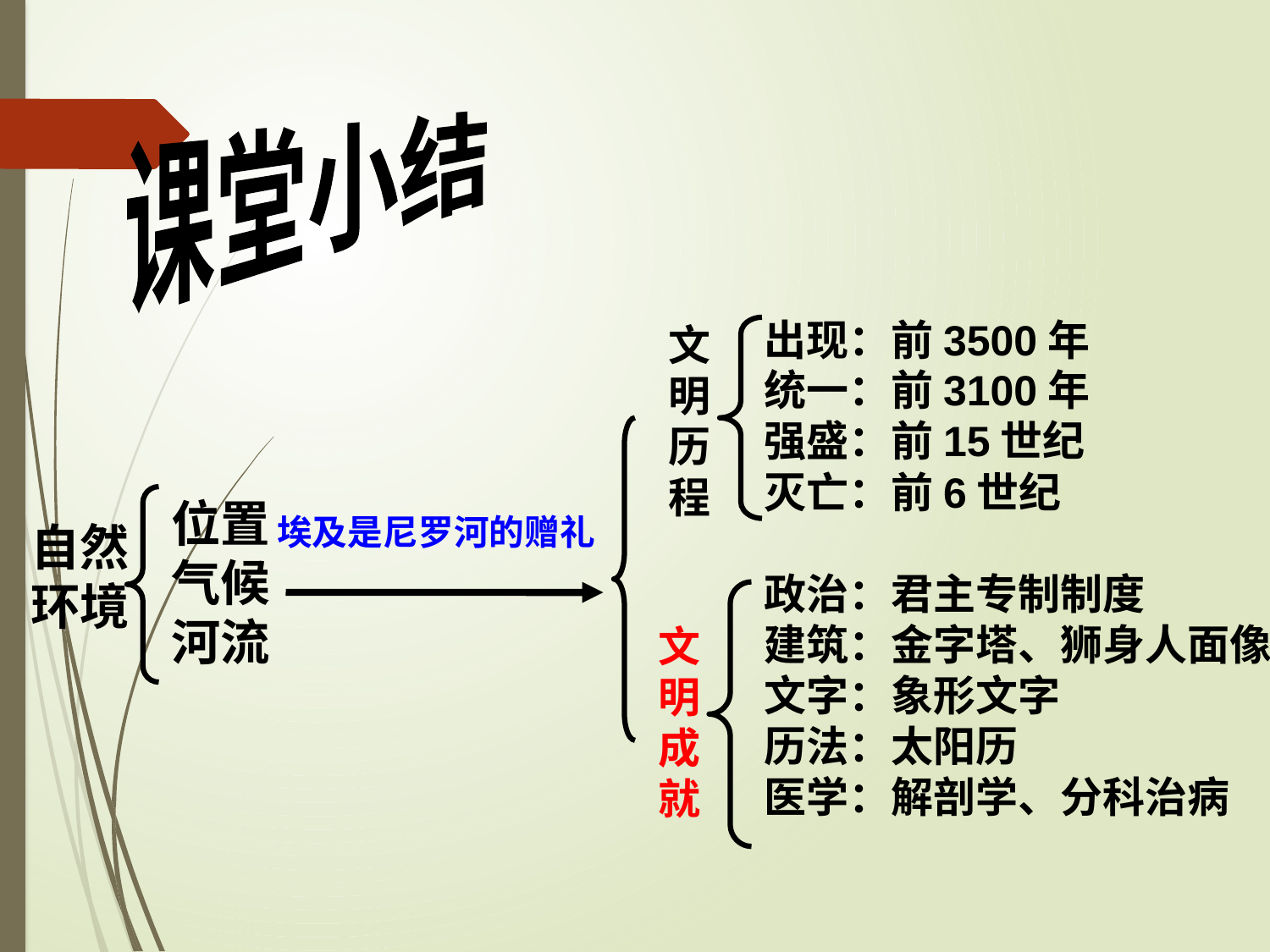

课堂小结
出现：前3500年
统一：前3100年
强盛：前15世纪
灭亡：前6世纪
文明历程

位置
气候
河流

埃及是尼罗河的赠礼
自然
环境
政治：君主专制制度
建筑：金字塔、狮身人面像
文字：象形文字
历法：太阳历
医学：解剖学、分科治病

文明成就